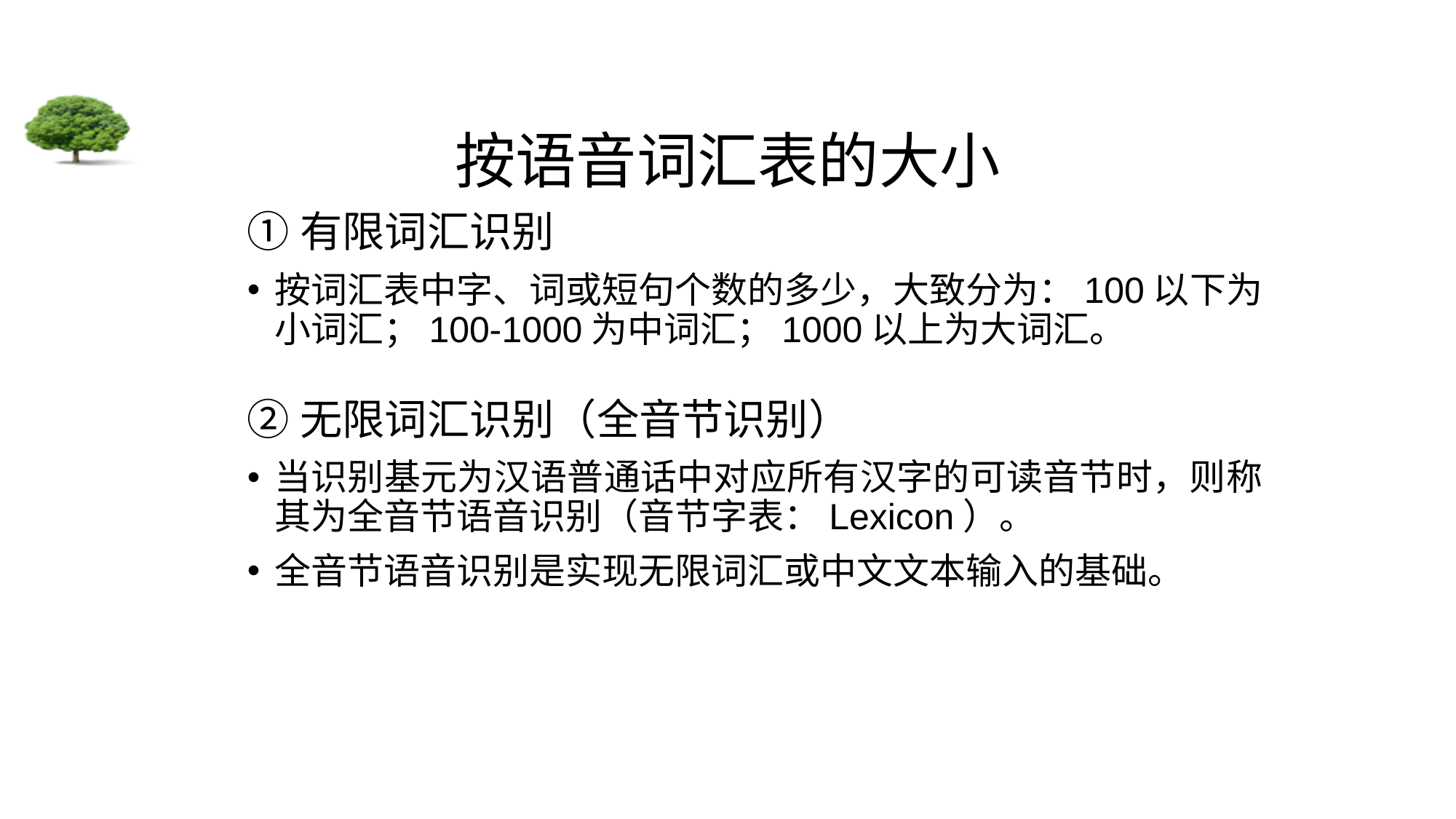

# 按语音词汇表的大小
①有限词汇识别
按词汇表中字、词或短句个数的多少，大致分为：100以下为小词汇；100-1000为中词汇；1000以上为大词汇。

②无限词汇识别（全音节识别）
当识别基元为汉语普通话中对应所有汉字的可读音节时，则称其为全音节语音识别（音节字表：Lexicon）。
全音节语音识别是实现无限词汇或中文文本输入的基础。